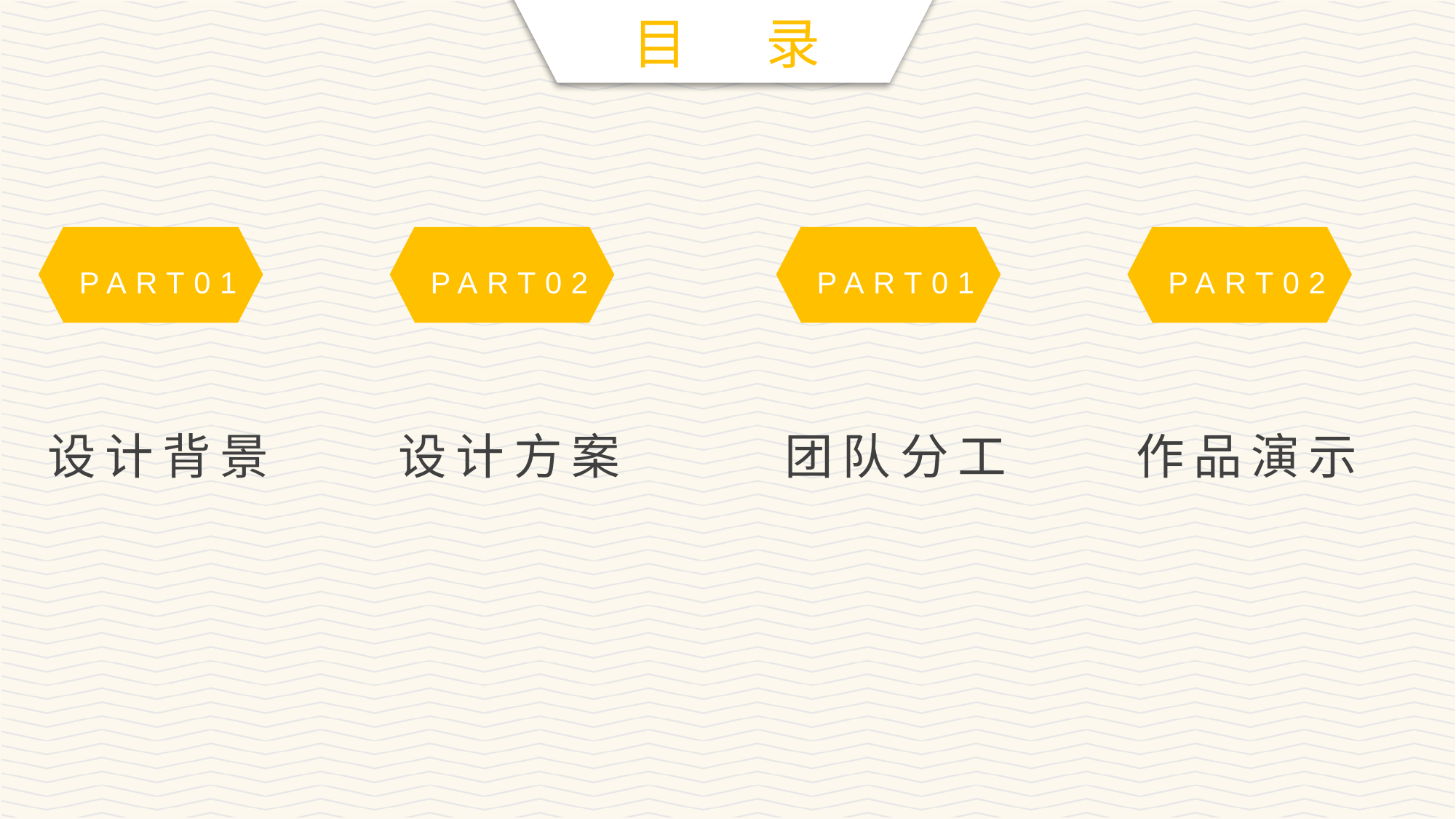

目  录

PART01
设计背景

PART02
设计方案

PART01
团队分工

PART02
作品演示